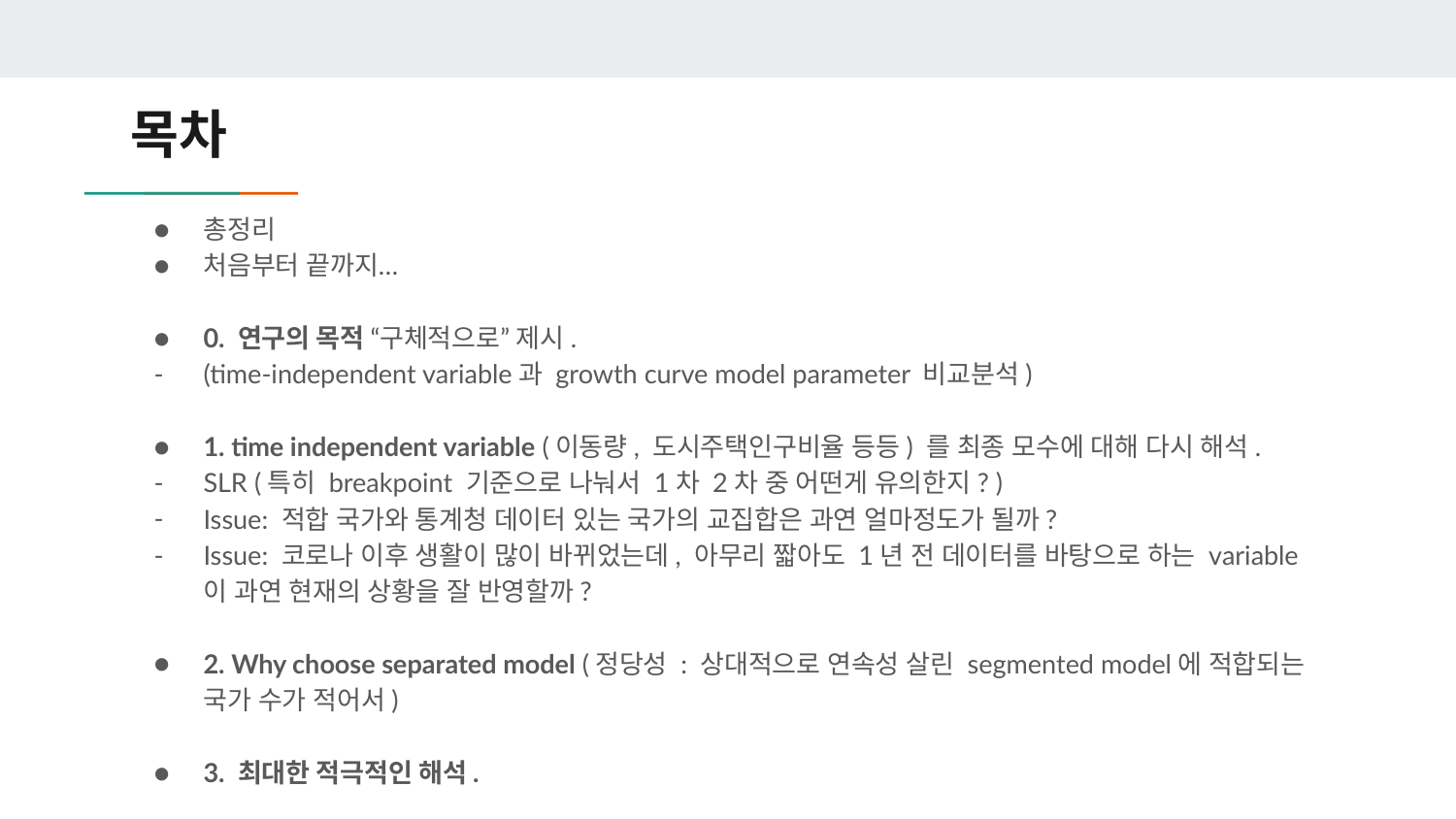

# 목차
총정리
처음부터 끝까지…

0. 연구의 목적 “구체적으로” 제시.
(time-independent variable과 growth curve model parameter 비교분석)

1. time independent variable (이동량, 도시주택인구비율 등등) 를 최종 모수에 대해 다시 해석.
SLR (특히 breakpoint 기준으로 나눠서 1차 2차 중 어떤게 유의한지? )
Issue: 적합 국가와 통계청 데이터 있는 국가의 교집합은 과연 얼마정도가 될까?
Issue: 코로나 이후 생활이 많이 바뀌었는데, 아무리 짧아도 1년 전 데이터를 바탕으로 하는 variable이 과연 현재의 상황을 잘 반영할까?

2. Why choose separated model (정당성 : 상대적으로 연속성 살린 segmented model에 적합되는 국가 수가 적어서)

3. 최대한 적극적인 해석.